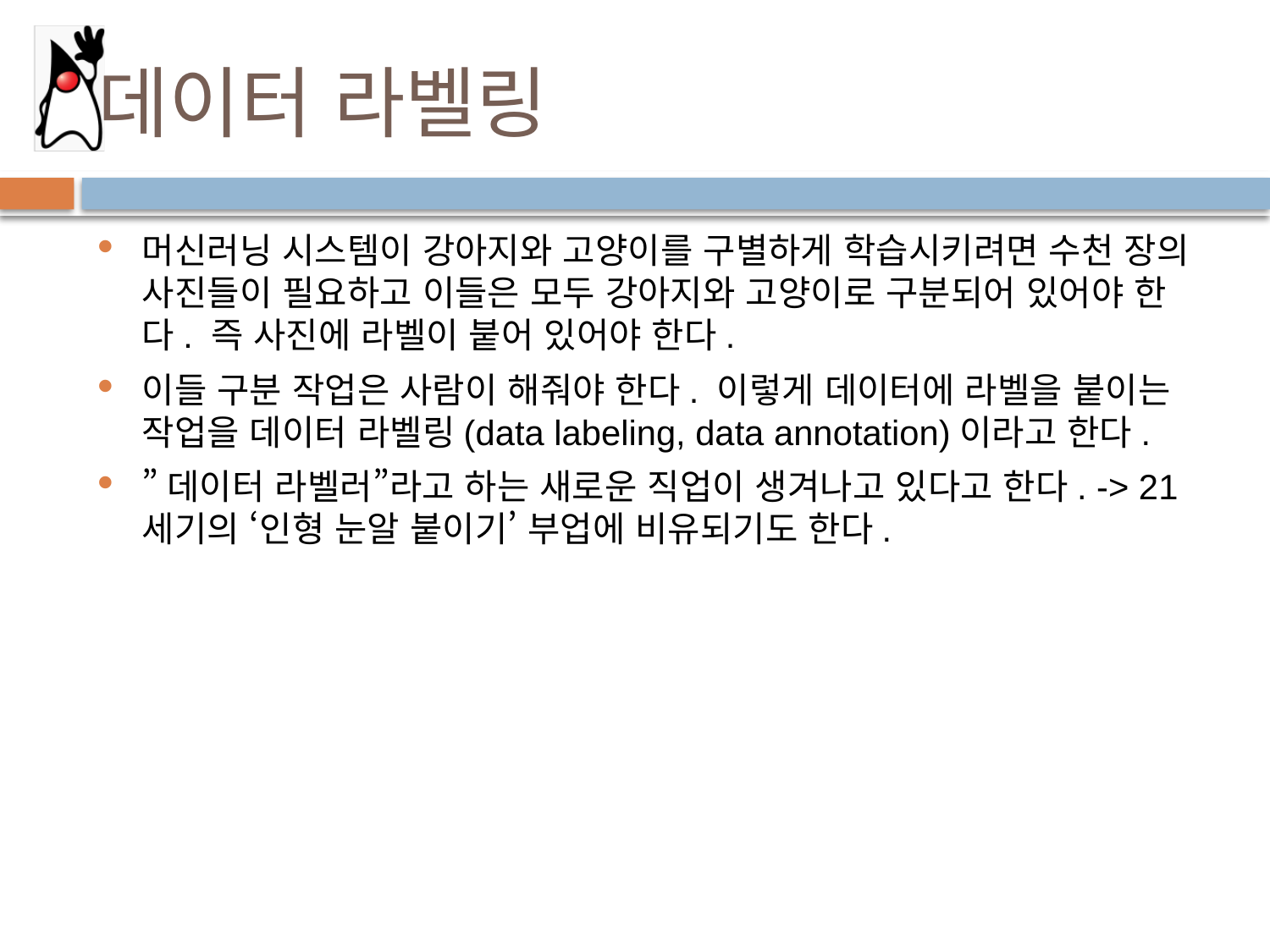

# 데이터 라벨링
머신러닝 시스템이 강아지와 고양이를 구별하게 학습시키려면 수천 장의 사진들이 필요하고 이들은 모두 강아지와 고양이로 구분되어 있어야 한다. 즉 사진에 라벨이 붙어 있어야 한다.
이들 구분 작업은 사람이 해줘야 한다. 이렇게 데이터에 라벨을 붙이는 작업을 데이터 라벨링(data labeling, data annotation)이라고 한다.
”데이터 라벨러”라고 하는 새로운 직업이 생겨나고 있다고 한다. -> 21세기의 ‘인형 눈알 붙이기’ 부업에 비유되기도 한다.